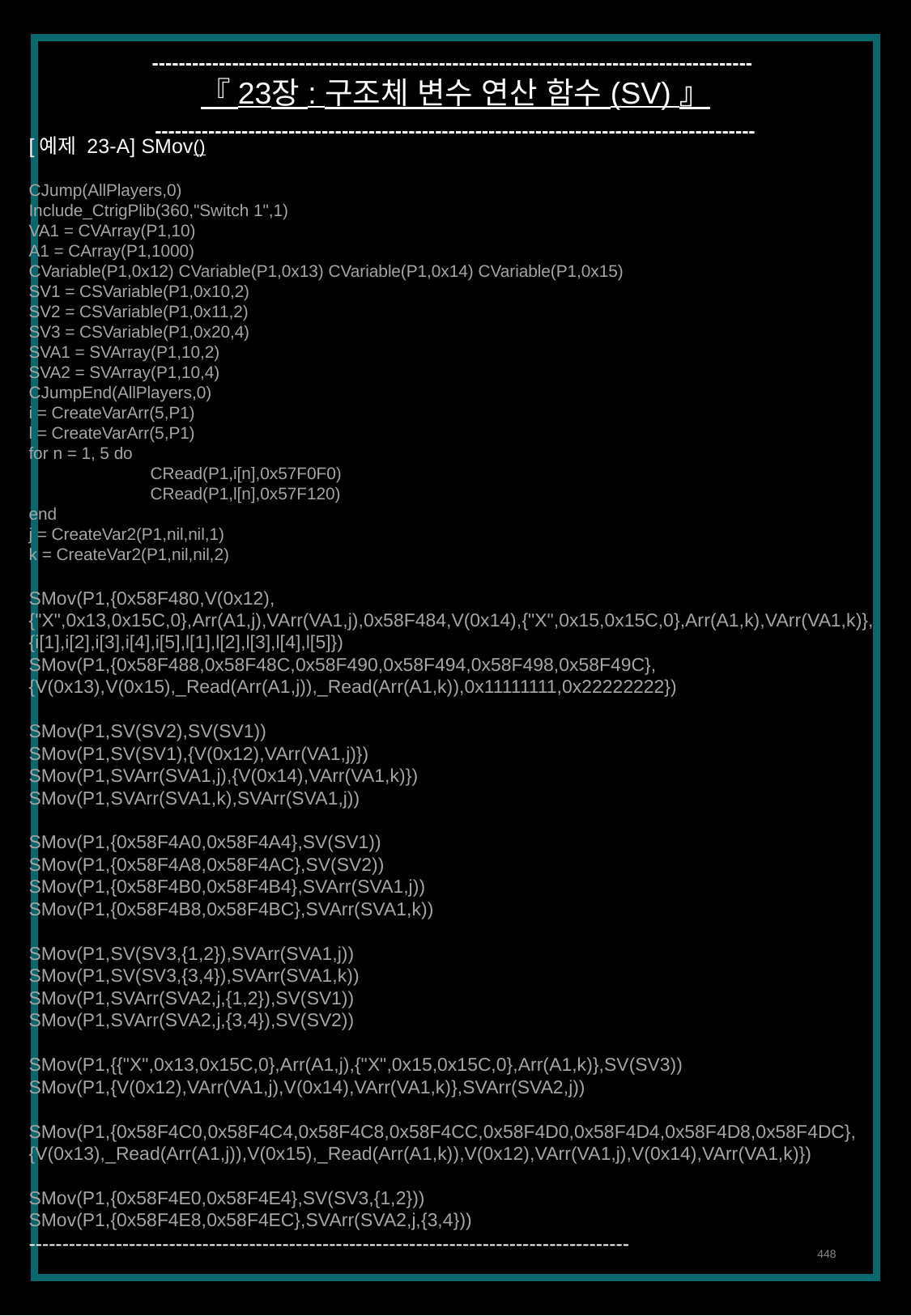

------------------------------------------------------------------------------------------
『 23장 : 구조체 변수 연산 함수 (SV) 』
------------------------------------------------------------------------------------------
[예제 23-A] SMov()

CJump(AllPlayers,0)
Include_CtrigPlib(360,"Switch 1",1)
VA1 = CVArray(P1,10)
A1 = CArray(P1,1000)
CVariable(P1,0x12) CVariable(P1,0x13) CVariable(P1,0x14) CVariable(P1,0x15)
SV1 = CSVariable(P1,0x10,2)
SV2 = CSVariable(P1,0x11,2)
SV3 = CSVariable(P1,0x20,4)
SVA1 = SVArray(P1,10,2)
SVA2 = SVArray(P1,10,4)
CJumpEnd(AllPlayers,0)
i = CreateVarArr(5,P1)
l = CreateVarArr(5,P1)
for n = 1, 5 do
	CRead(P1,i[n],0x57F0F0)
	CRead(P1,l[n],0x57F120)
end
j = CreateVar2(P1,nil,nil,1)
k = CreateVar2(P1,nil,nil,2)

SMov(P1,{0x58F480,V(0x12),
{"X",0x13,0x15C,0},Arr(A1,j),VArr(VA1,j),0x58F484,V(0x14),{"X",0x15,0x15C,0},Arr(A1,k),VArr(VA1,k)},
{i[1],i[2],i[3],i[4],i[5],l[1],l[2],l[3],l[4],l[5]})
SMov(P1,{0x58F488,0x58F48C,0x58F490,0x58F494,0x58F498,0x58F49C},
{V(0x13),V(0x15),_Read(Arr(A1,j)),_Read(Arr(A1,k)),0x11111111,0x22222222})

SMov(P1,SV(SV2),SV(SV1))
SMov(P1,SV(SV1),{V(0x12),VArr(VA1,j)})
SMov(P1,SVArr(SVA1,j),{V(0x14),VArr(VA1,k)})
SMov(P1,SVArr(SVA1,k),SVArr(SVA1,j))

SMov(P1,{0x58F4A0,0x58F4A4},SV(SV1))
SMov(P1,{0x58F4A8,0x58F4AC},SV(SV2))
SMov(P1,{0x58F4B0,0x58F4B4},SVArr(SVA1,j))
SMov(P1,{0x58F4B8,0x58F4BC},SVArr(SVA1,k))

SMov(P1,SV(SV3,{1,2}),SVArr(SVA1,j))
SMov(P1,SV(SV3,{3,4}),SVArr(SVA1,k))
SMov(P1,SVArr(SVA2,j,{1,2}),SV(SV1))
SMov(P1,SVArr(SVA2,j,{3,4}),SV(SV2))

SMov(P1,{{"X",0x13,0x15C,0},Arr(A1,j),{"X",0x15,0x15C,0},Arr(A1,k)},SV(SV3))
SMov(P1,{V(0x12),VArr(VA1,j),V(0x14),VArr(VA1,k)},SVArr(SVA2,j))

SMov(P1,{0x58F4C0,0x58F4C4,0x58F4C8,0x58F4CC,0x58F4D0,0x58F4D4,0x58F4D8,0x58F4DC},
{V(0x13),_Read(Arr(A1,j)),V(0x15),_Read(Arr(A1,k)),V(0x12),VArr(VA1,j),V(0x14),VArr(VA1,k)})

SMov(P1,{0x58F4E0,0x58F4E4},SV(SV3,{1,2}))
SMov(P1,{0x58F4E8,0x58F4EC},SVArr(SVA2,j,{3,4}))
------------------------------------------------------------------------------------------
448